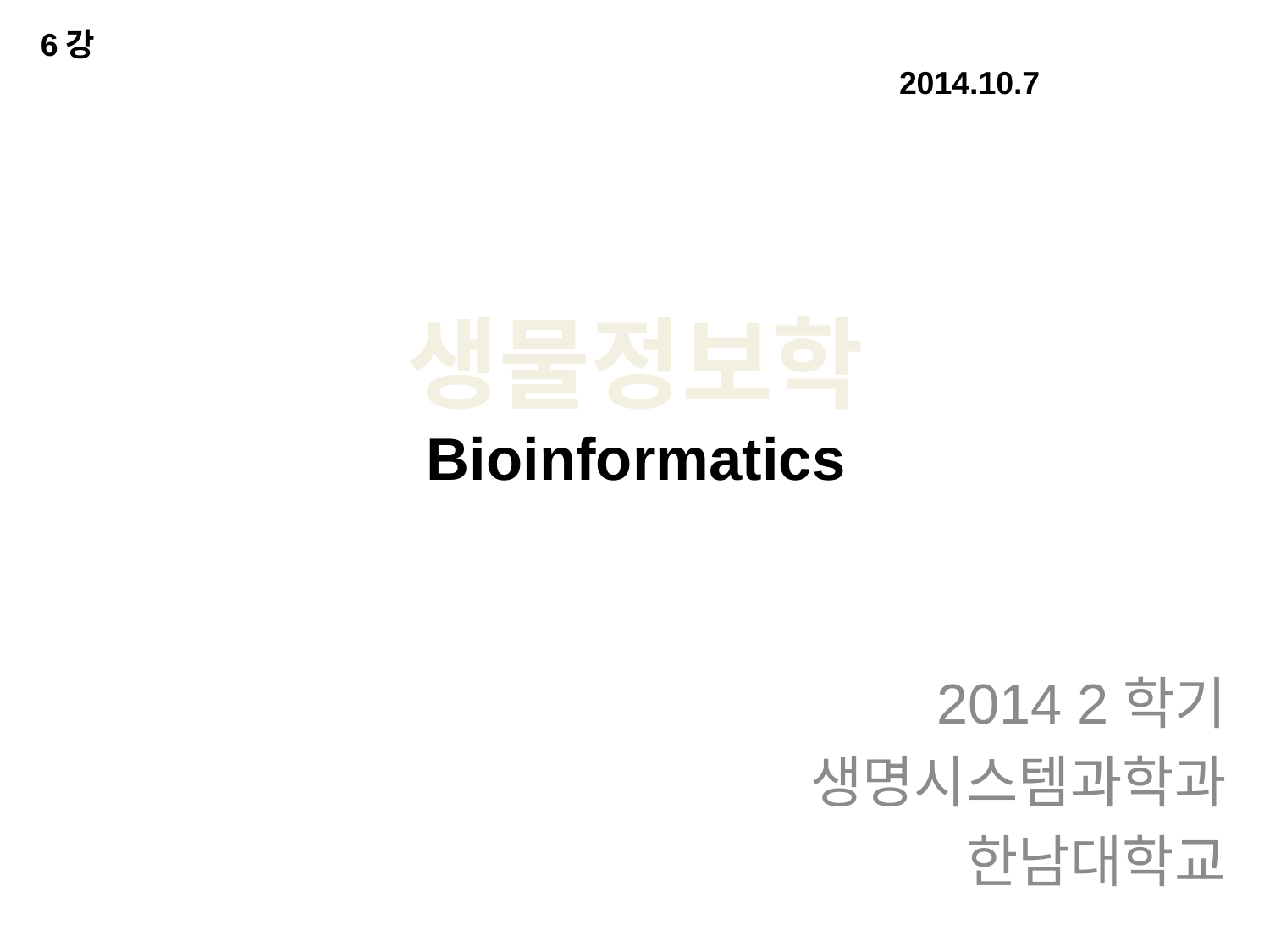

6강															          2014.10.7
# 생물정보학 Bioinformatics
2014 2학기
생명시스템과학과
한남대학교